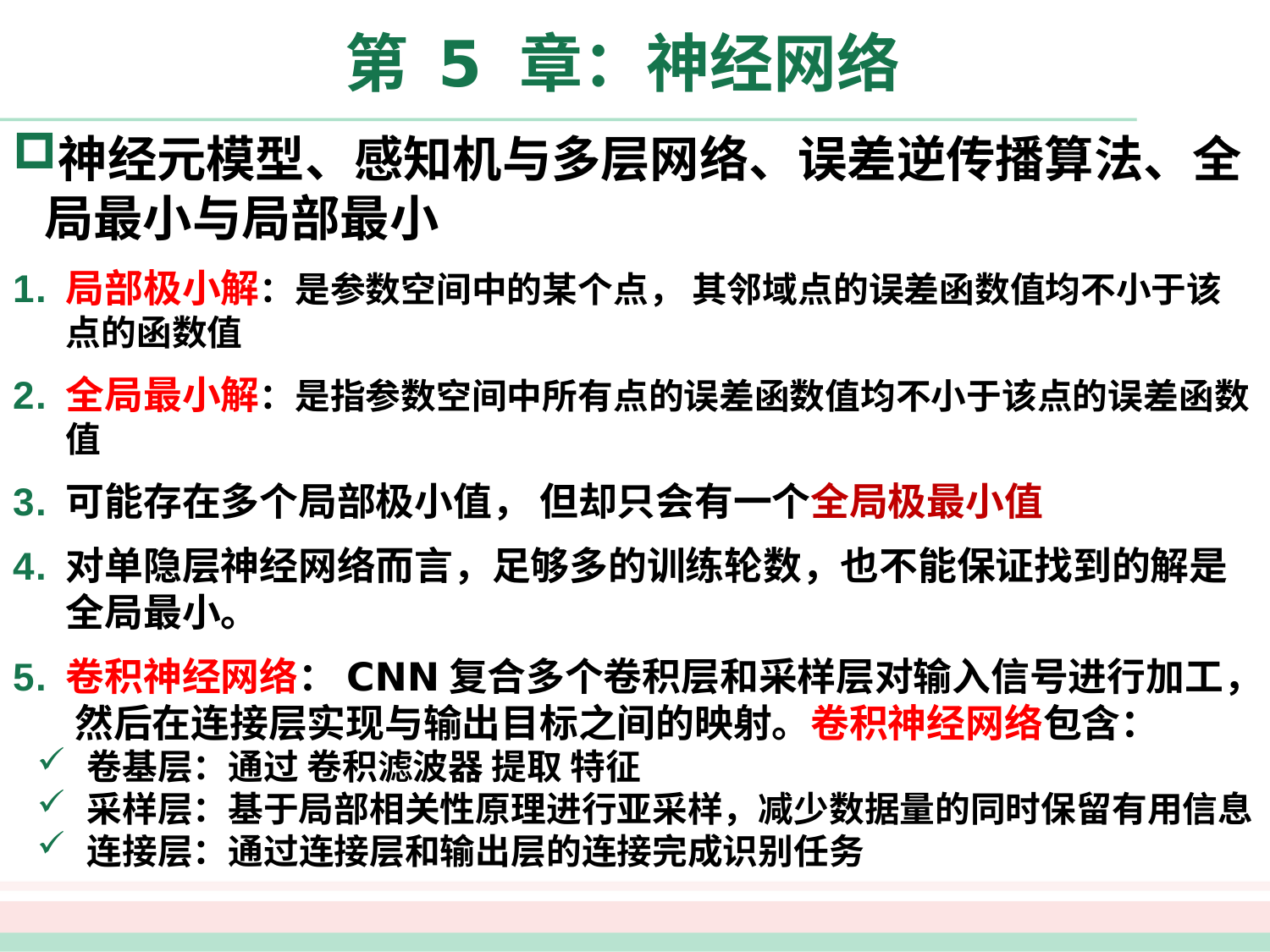

# 第 5 章：神经网络
神经元模型、感知机与多层网络、误差逆传播算法、全局最小与局部最小
局部极小解：是参数空间中的某个点， 其邻域点的误差函数值均不小于该点的函数值
全局最小解：是指参数空间中所有点的误差函数值均不小于该点的误差函数值
可能存在多个局部极小值， 但却只会有一个全局极最小值
对单隐层神经网络而言，足够多的训练轮数，也不能保证找到的解是全局最小。
卷积神经网络：CNN复合多个卷积层和采样层对输入信号进行加工， 然后在连接层实现与输出目标之间的映射。卷积神经网络包含：
卷基层：通过 卷积滤波器 提取 特征
采样层：基于局部相关性原理进行亚采样，减少数据量的同时保留有用信息
连接层：通过连接层和输出层的连接完成识别任务